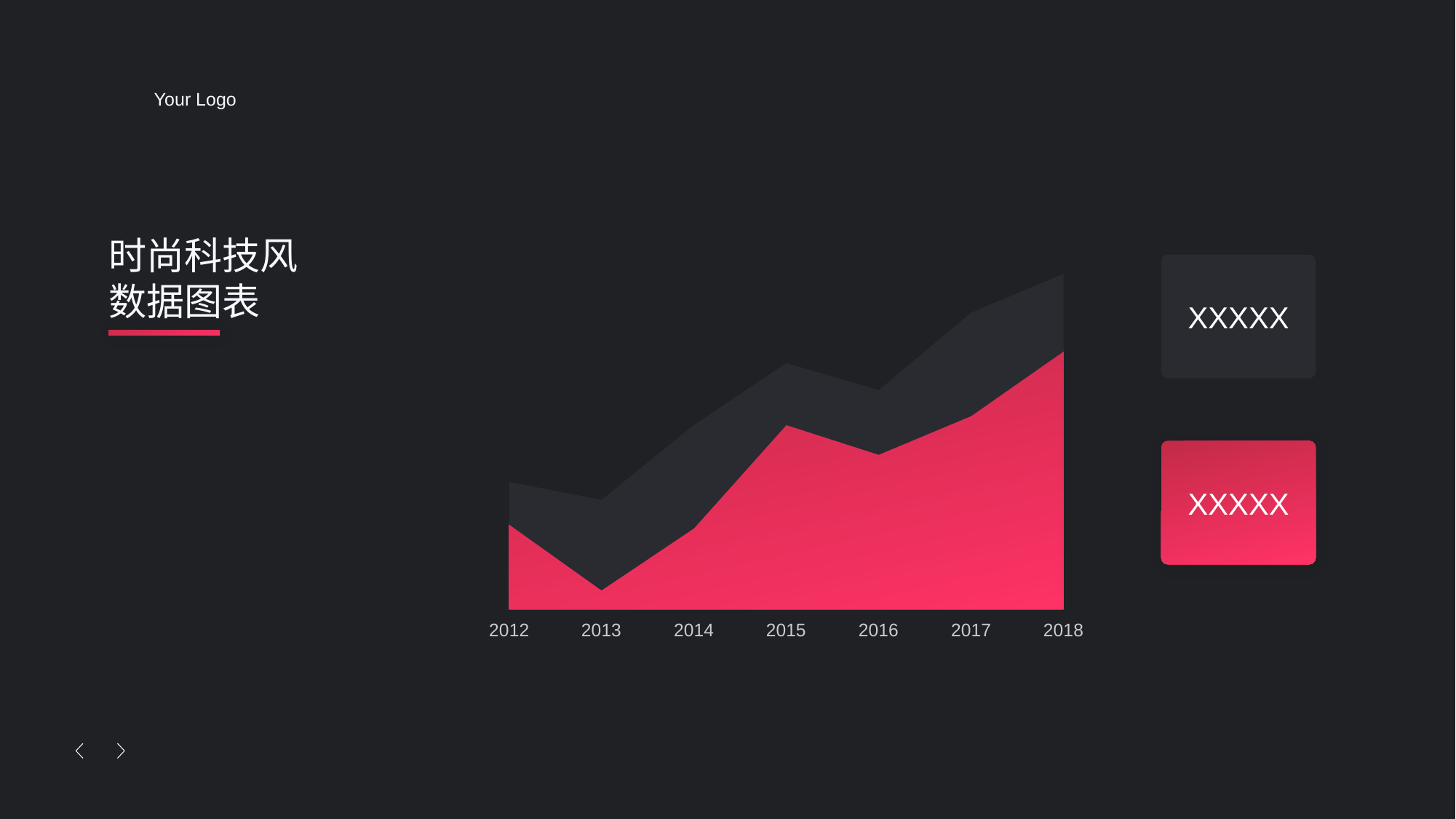

Your Logo

### Chart

| Category | 数据1 | 数据2 |
|---|---|---|
| 2012 | 66.0 | 33.0 |
| 2013 | 15.0 | 70.0 |
| 2014 | 63.0 | 80.0 |
| 2015 | 143.0 | 48.0 |
| 2016 | 120.0 | 50.0 |
| 2017 | 150.0 | 80.0 |
| 2018 | 200.0 | 60.0 |
时尚科技风
数据图表
XXXXX

XXXXX